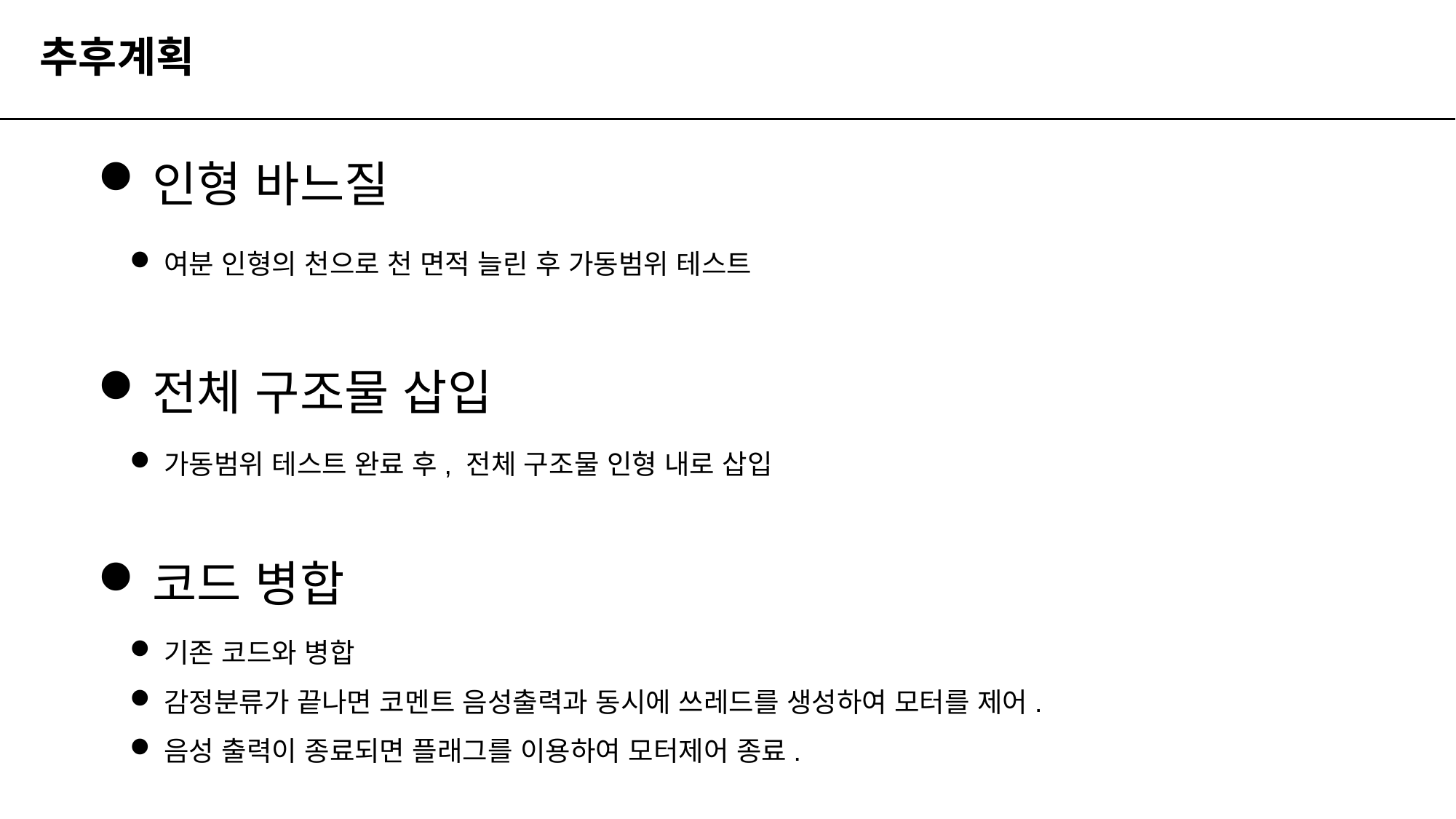

# 추후계획
인형 바느질

여분 인형의 천으로 천 면적 늘린 후 가동범위 테스트
전체 구조물 삽입

가동범위 테스트 완료 후, 전체 구조물 인형 내로 삽입
코드 병합

기존 코드와 병합
감정분류가 끝나면 코멘트 음성출력과 동시에 쓰레드를 생성하여 모터를 제어.
음성 출력이 종료되면 플래그를 이용하여 모터제어 종료.